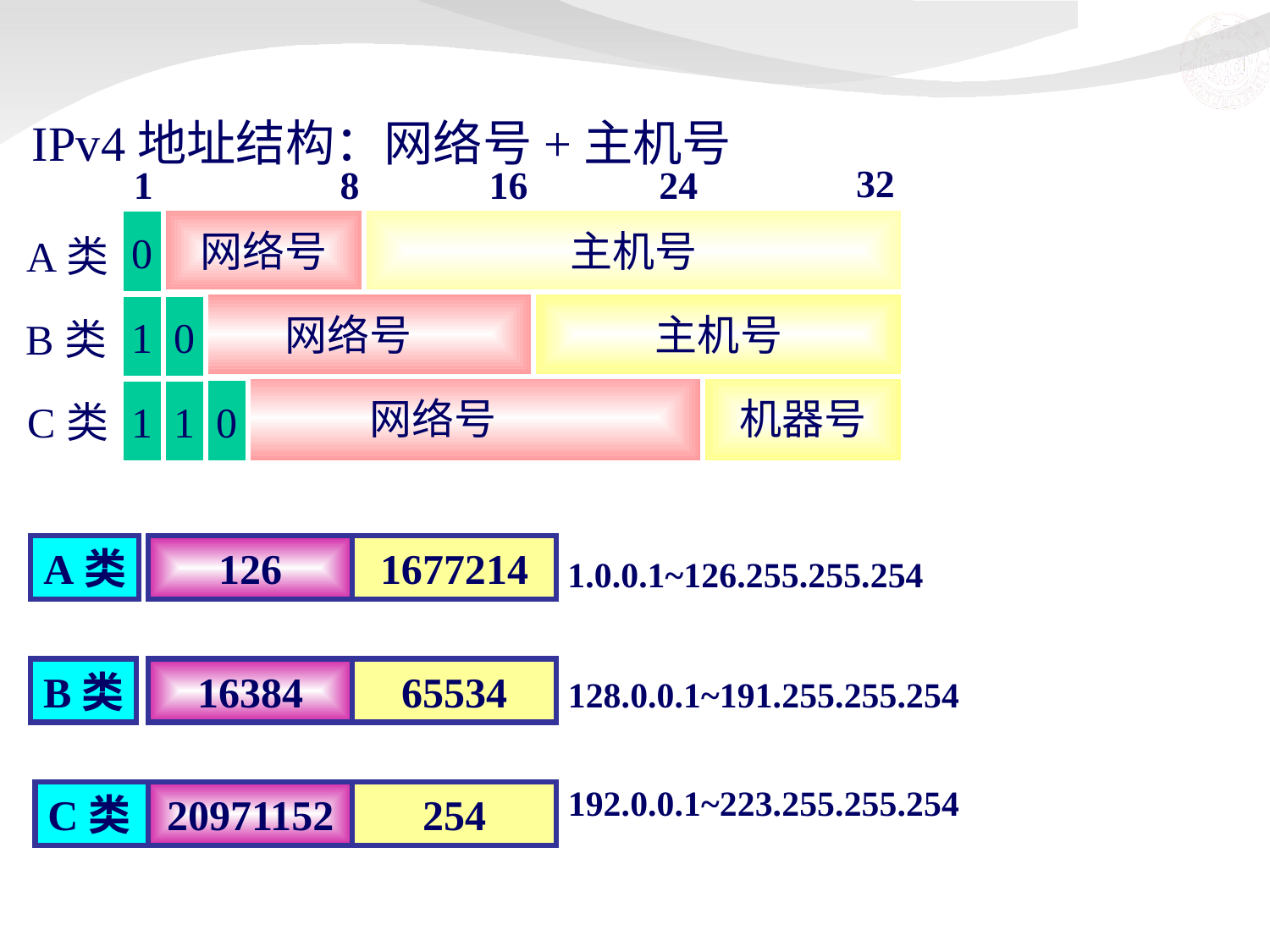

IPv4地址结构：网络号+主机号
32
1
8
16
24
网络号
主机号
0
1
0
0
1
1
A类
网络号
主机号
B类
网络号
机器号
C类
A类
B类
C类
126
16384
20971152
1677214
65534
254
1.0.0.1~126.255.255.254
128.0.0.1~191.255.255.254
192.0.0.1~223.255.255.254